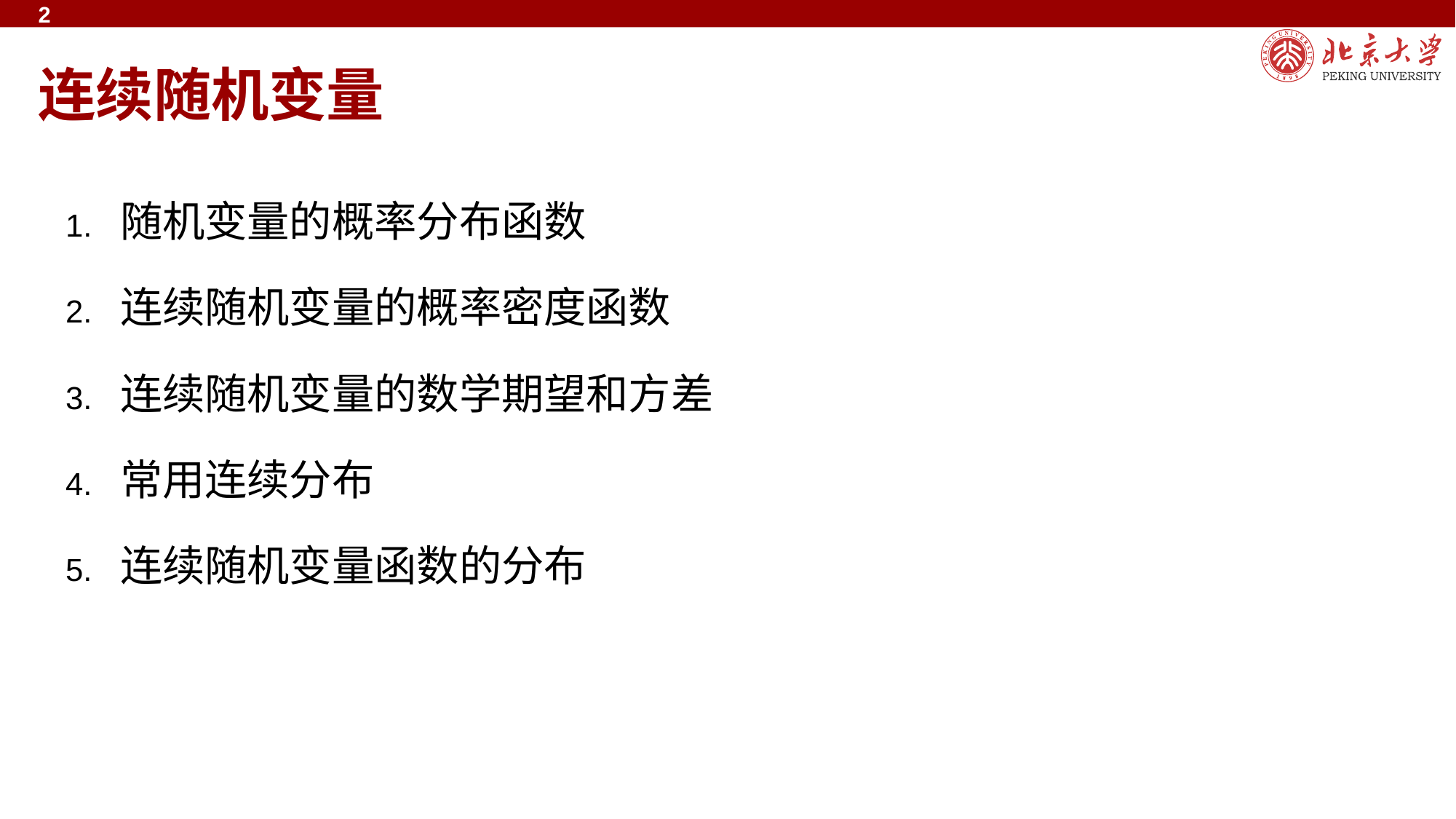

2
# 连续随机变量
随机变量的概率分布函数
连续随机变量的概率密度函数
连续随机变量的数学期望和方差
常用连续分布
连续随机变量函数的分布